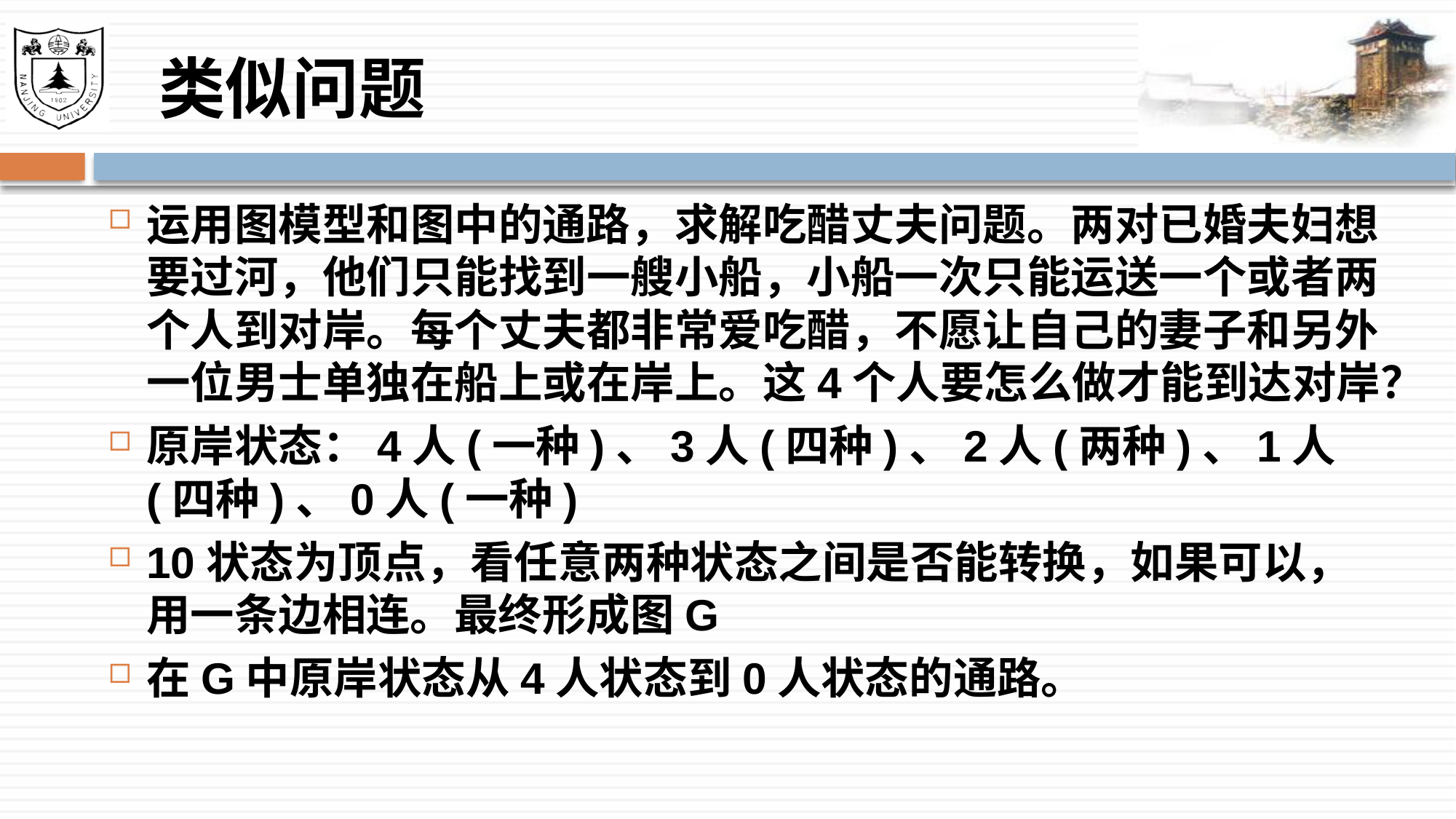

# 类似问题
运用图模型和图中的通路，求解吃醋丈夫问题。两对已婚夫妇想要过河，他们只能找到一艘小船，小船一次只能运送一个或者两个人到对岸。每个丈夫都非常爱吃醋，不愿让自己的妻子和另外一位男士单独在船上或在岸上。这4个人要怎么做才能到达对岸？
原岸状态：4人(一种)、3人(四种)、2人(两种)、1人(四种)、0人(一种)
10状态为顶点，看任意两种状态之间是否能转换，如果可以，用一条边相连。最终形成图G
在G中原岸状态从4人状态到0人状态的通路。